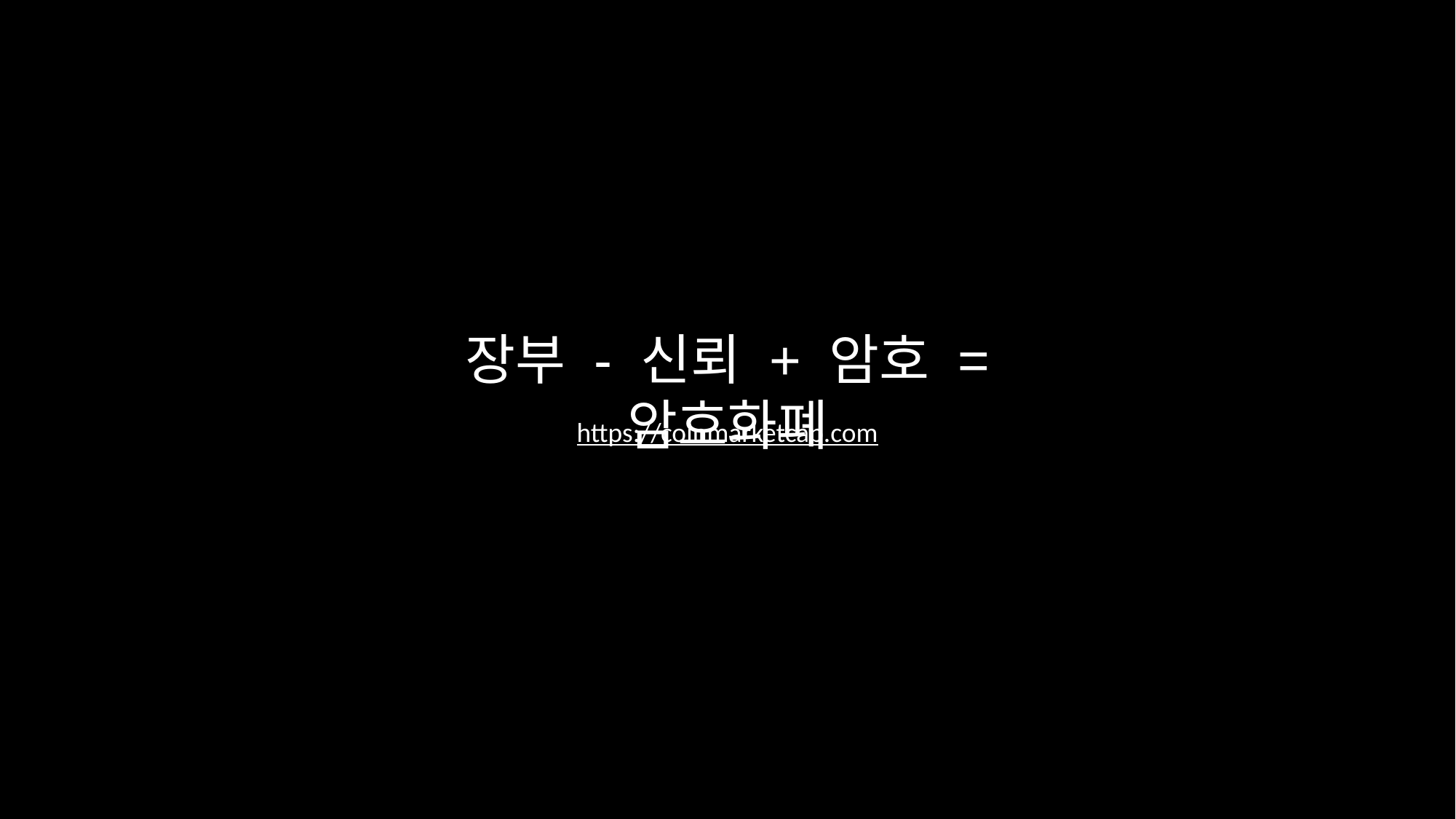

장부 - 신뢰 + 암호 = 암호화폐
https://coinmarketcap.com